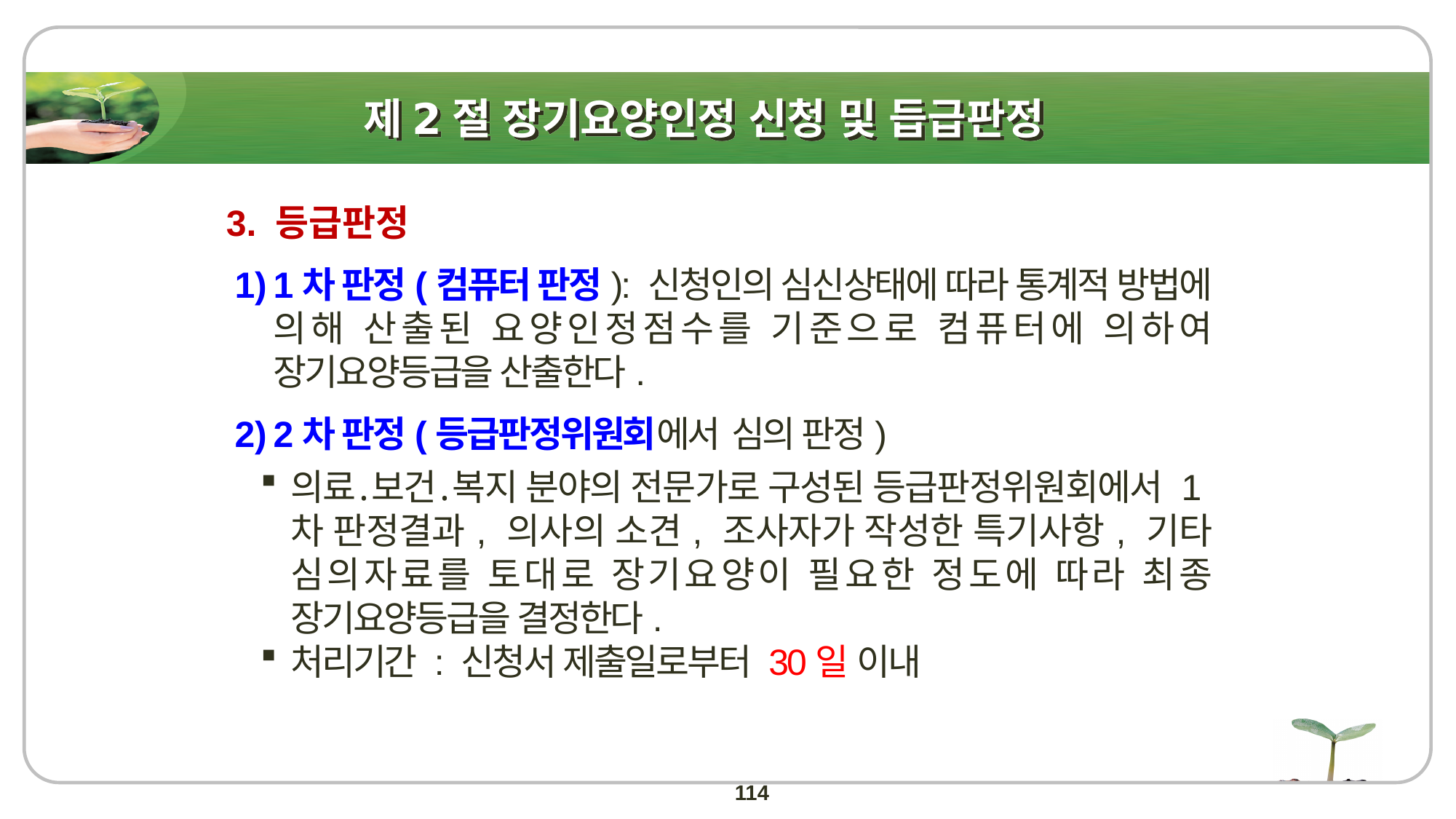

제2절 장기요양인정 신청 및 듭급판정
3. 등급판정
1차 판정(컴퓨터 판정): 신청인의 심신상태에 따라 통계적 방법에 의해 산출된 요양인정점수를 기준으로 컴퓨터에 의하여 장기요양등급을 산출한다.
2차 판정(등급판정위원회에서 심의 판정)
의료․보건․복지 분야의 전문가로 구성된 등급판정위원회에서 1차 판정결과, 의사의 소견, 조사자가 작성한 특기사항, 기타 심의자료를 토대로 장기요양이 필요한 정도에 따라 최종 장기요양등급을 결정한다.
처리기간 : 신청서 제출일로부터 30일 이내
114